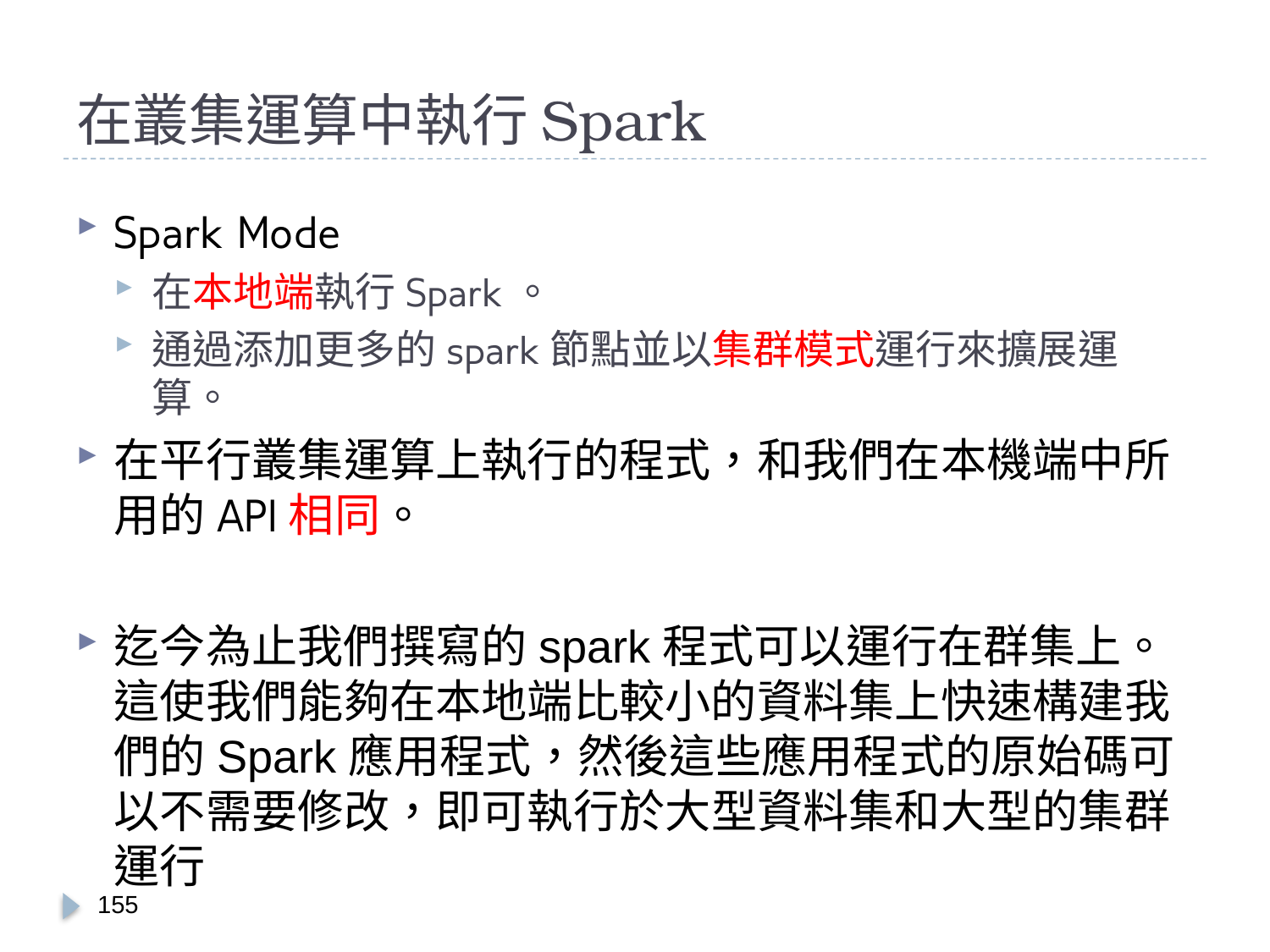

# 在叢集運算中執行Spark
Spark Mode
在本地端執行Spark。
通過添加更多的spark節點並以集群模式運行來擴展運算。
在平行叢集運算上執行的程式，和我們在本機端中所用的API相同。

迄今為止我們撰寫的spark程式可以運行在群集上。這使我們能夠在本地端比較小的資料集上快速構建我們的Spark應用程式，然後這些應用程式的原始碼可以不需要修改，即可執行於大型資料集和大型的集群運行

155